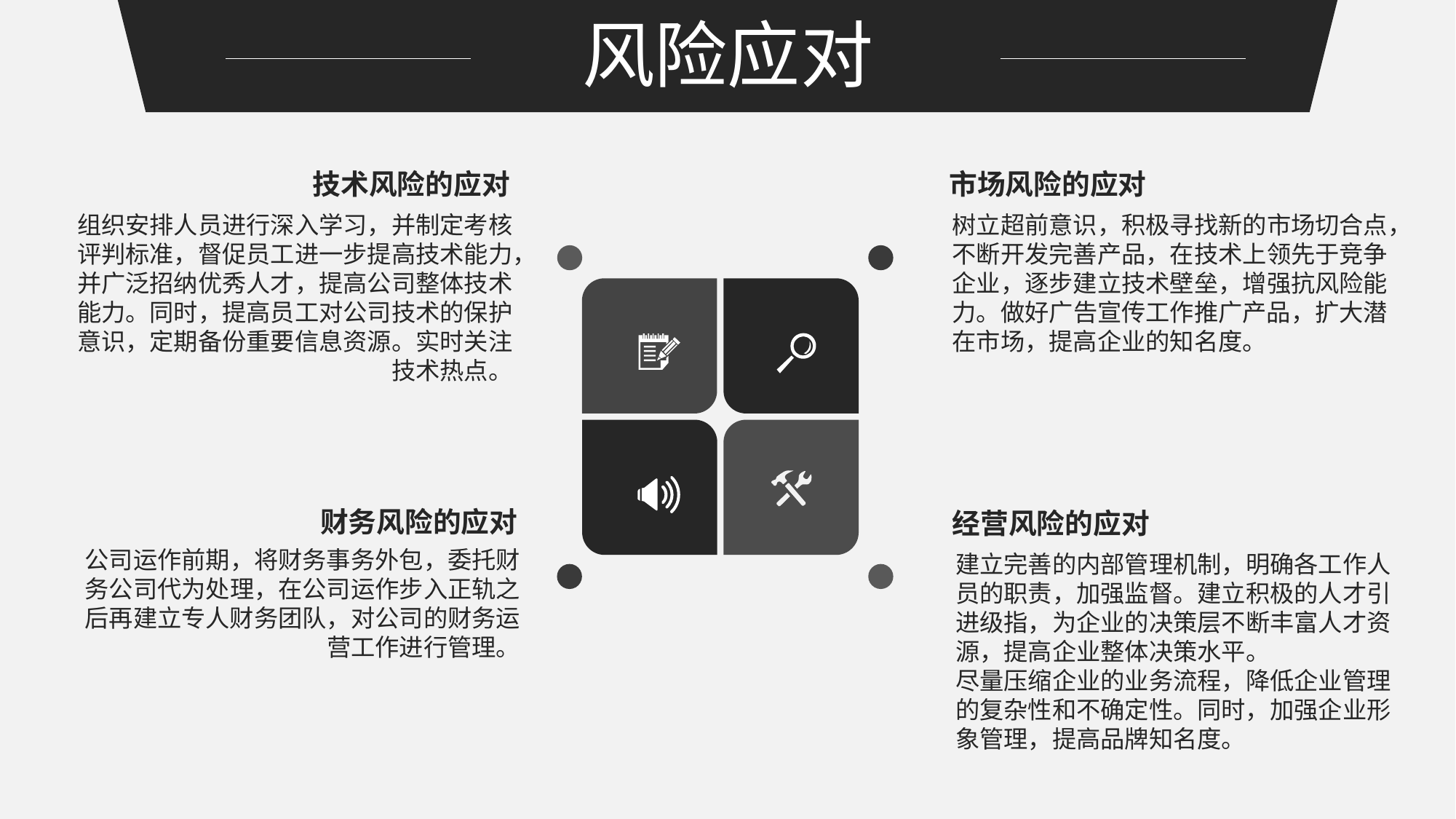

风险应对
技术风险的应对
市场风险的应对
组织安排人员进行深入学习，并制定考核评判标准，督促员工进一步提高技术能力，并广泛招纳优秀人才，提高公司整体技术能力。同时，提高员工对公司技术的保护意识，定期备份重要信息资源。实时关注技术热点。
树立超前意识，积极寻找新的市场切合点，不断开发完善产品，在技术上领先于竞争企业，逐步建立技术壁垒，增强抗风险能力。做好广告宣传工作推广产品，扩大潜在市场，提高企业的知名度。

财务风险的应对
经营风险的应对
公司运作前期，将财务事务外包，委托财务公司代为处理，在公司运作步入正轨之后再建立专人财务团队，对公司的财务运营工作进行管理。
建立完善的内部管理机制，明确各工作人员的职责，加强监督。建立积极的人才引进级指，为企业的决策层不断丰富人才资源，提高企业整体决策水平。
尽量压缩企业的业务流程，降低企业管理的复杂性和不确定性。同时，加强企业形象管理，提高品牌知名度。